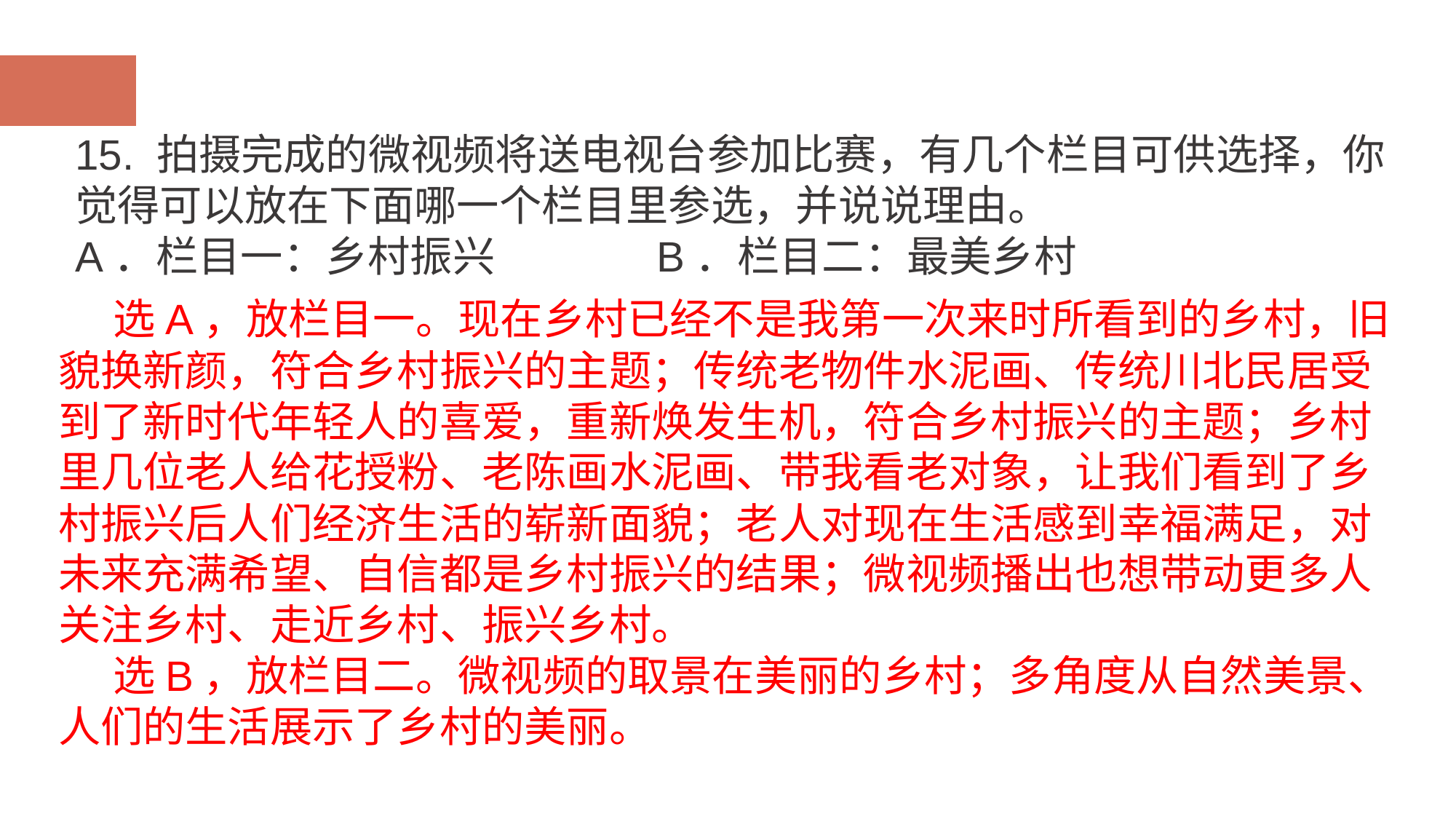

# 15. 拍摄完成的微视频将送电视台参加比赛，有几个栏目可供选择，你觉得可以放在下面哪一个栏目里参选，并说说理由。 A．栏目一：乡村振兴                B．栏目二：最美乡村
选A，放栏目一。现在乡村已经不是我第一次来时所看到的乡村，旧貌换新颜，符合乡村振兴的主题；传统老物件水泥画、传统川北民居受到了新时代年轻人的喜爱，重新焕发生机，符合乡村振兴的主题；乡村里几位老人给花授粉、老陈画水泥画、带我看老对象，让我们看到了乡村振兴后人们经济生活的崭新面貌；老人对现在生活感到幸福满足，对未来充满希望、自信都是乡村振兴的结果；微视频播出也想带动更多人关注乡村、走近乡村、振兴乡村。
选B，放栏目二。微视频的取景在美丽的乡村；多角度从自然美景、人们的生活展示了乡村的美丽。